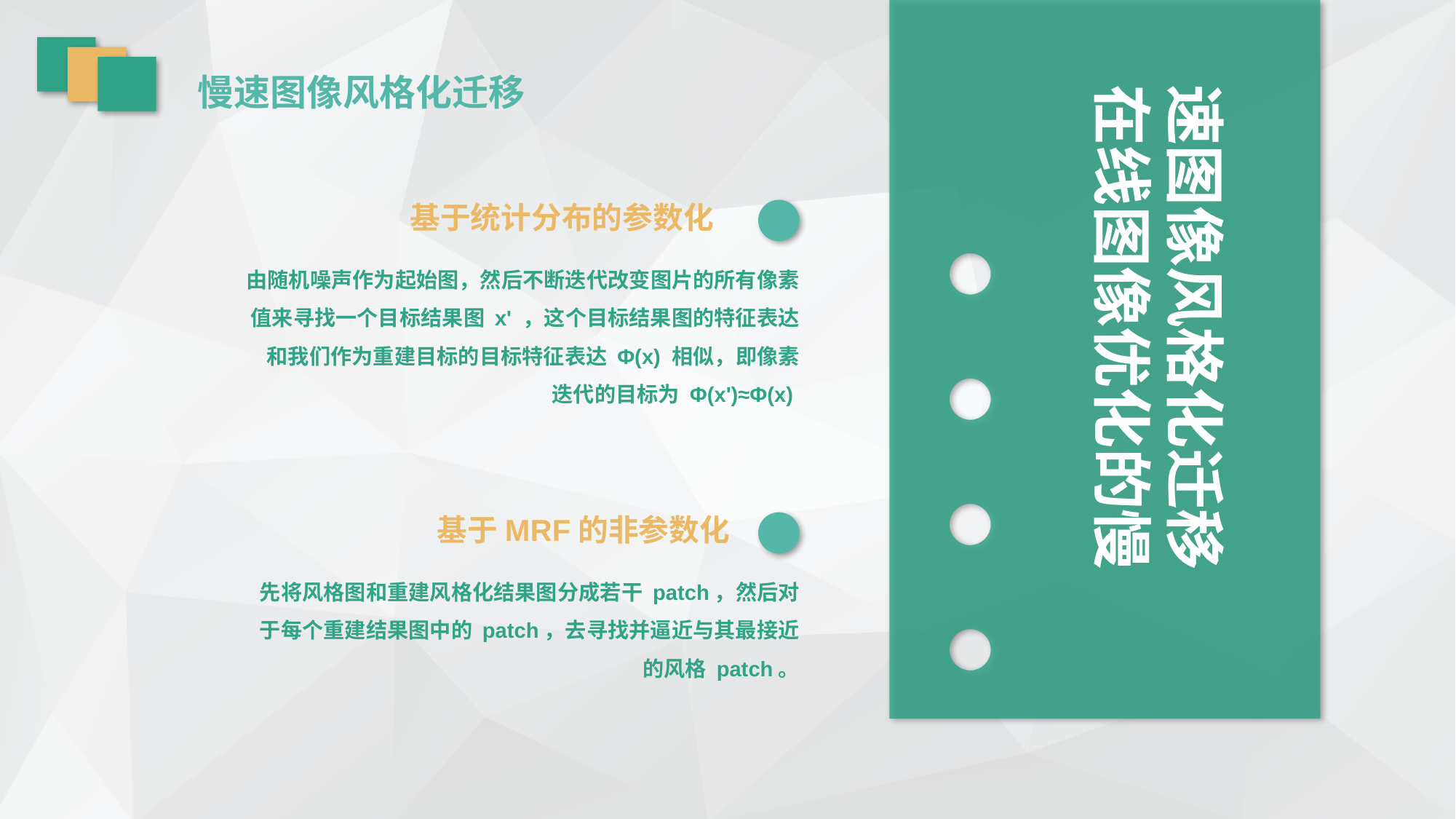

慢速图像风格化迁移
速图像风格化迁移在线图像优化的慢
基于统计分布的参数化

由随机噪声作为起始图，然后不断迭代改变图片的所有像素值来寻找一个目标结果图 x' ，这个目标结果图的特征表达和我们作为重建目标的目标特征表达 Φ(x) 相似，即像素迭代的目标为 Φ(x')≈Φ(x)
基于MRF的非参数化

先将风格图和重建风格化结果图分成若干 patch，然后对于每个重建结果图中的 patch，去寻找并逼近与其最接近的风格 patch。